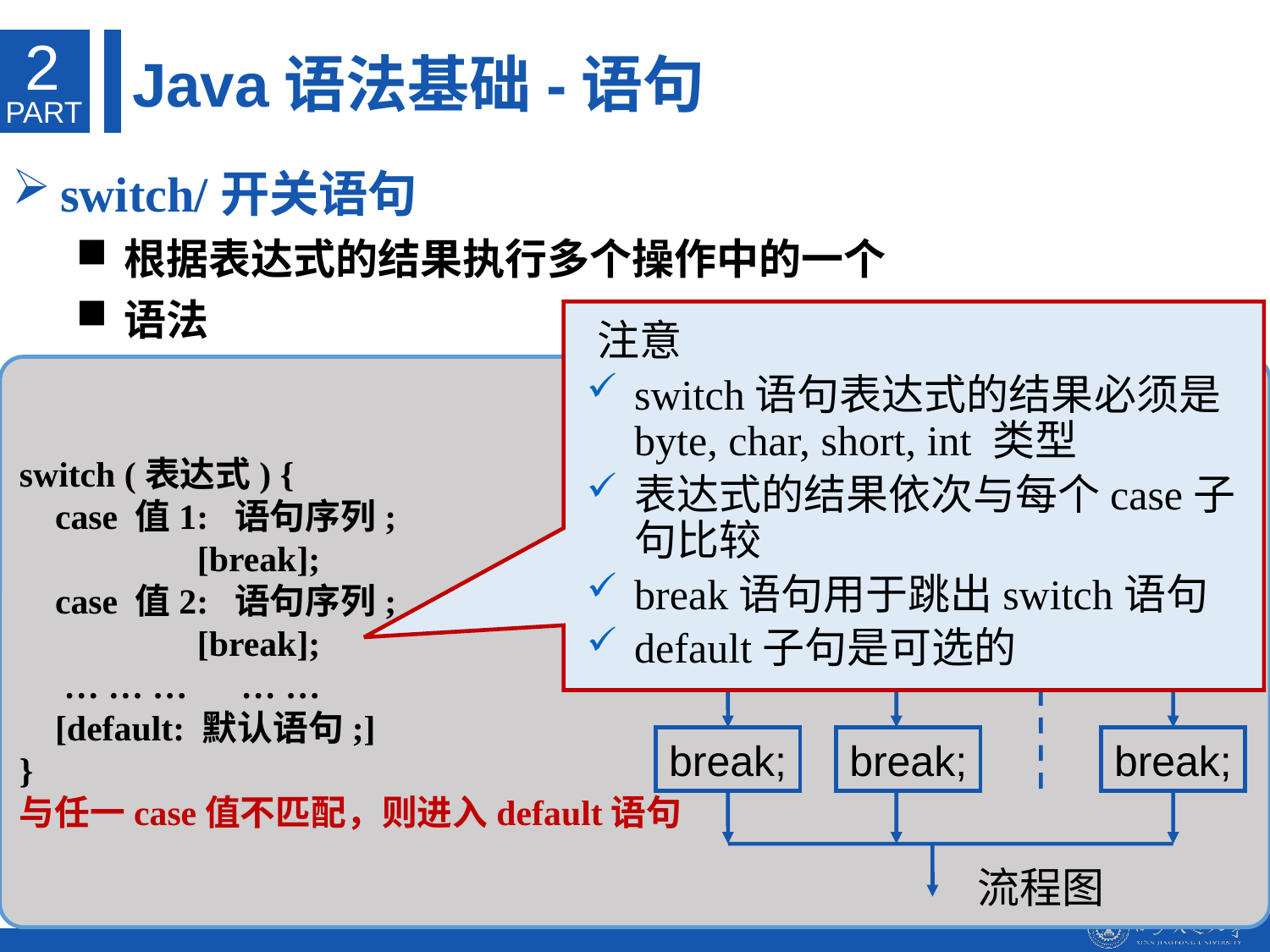

2
Java语法基础-语句

PART
switch/开关语句
根据表达式的结果执行多个操作中的一个
语法
注意
switch语句表达式的结果必须是byte, char, short, int 类型
表达式的结果依次与每个case子句比较
break语句用于跳出switch语句
default子句是可选的
switch (表达式) {
    case 值1:  语句序列;
                    [break];
    case 值2:  语句序列;
                    [break];
     … … …      … …
    [default: 默认语句;]
}
与任一case值不匹配，则进入default语句

表达式
default

值1

值2

语句
序列1
语句
序列2
默认
语句

break;
break;
break;

流程图